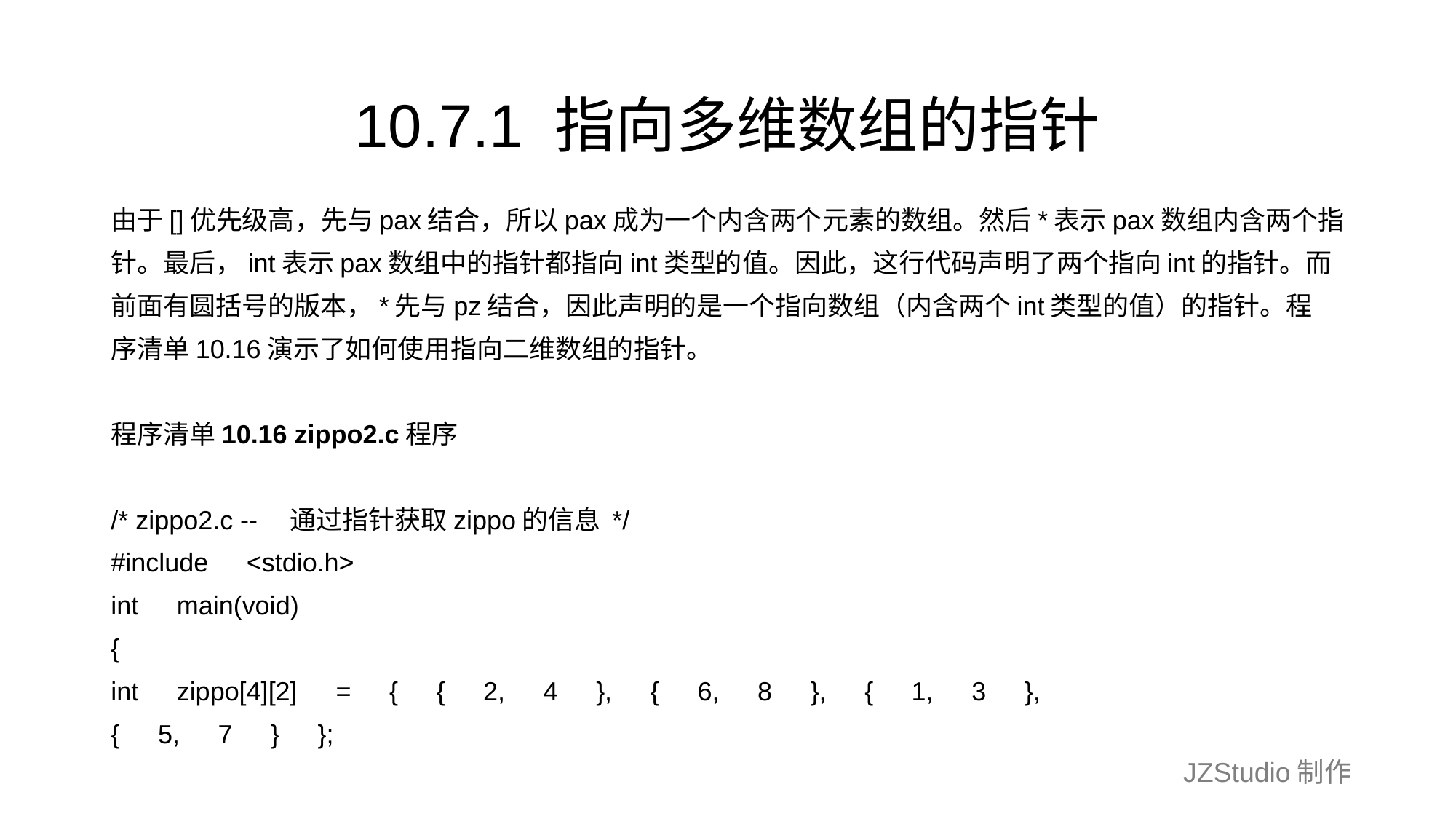

# 10.7.1 指向多维数组的指针
由于[]优先级高，先与pax结合，所以pax成为一个内含两个元素的数组。然后*表示pax数组内含两个指
针。最后，int表示pax数组中的指针都指向int类型的值。因此，这行代码声明了两个指向int的指针。而
前面有圆括号的版本，*先与pz结合，因此声明的是一个指向数组（内含两个int类型的值）的指针。程
序清单10.16演示了如何使用指向二维数组的指针。

程序清单10.16 zippo2.c程序

/* zippo2.c --　通过指针获取zippo的信息 */
#include　<stdio.h>
int　main(void)
{
int　zippo[4][2]　=　{　{　2,　4　},　{　6,　8　},　{　1,　3　},
{　5,　7　}　};